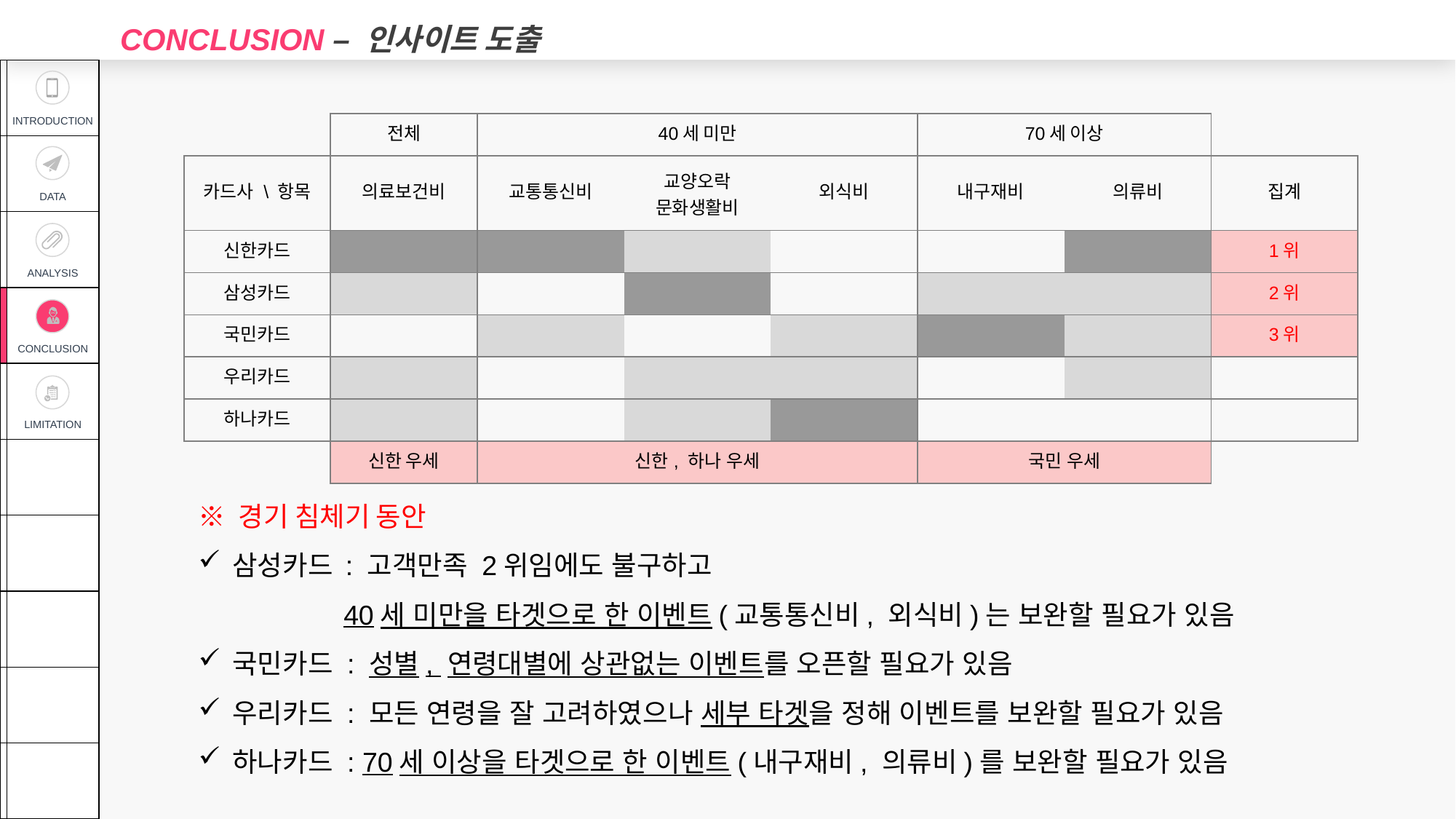

CONCLUSION – 인사이트 도출
|  | INTRODUCTION |
| --- | --- |
|  | DATA |
|  | ANALYSIS |
|  | CONCLUSION |
|  | LIMITATION |
|  |  |
|  |  |
|  |  |
|  |  |
|  |  |

|  | 전체 | 40세 미만 |  |  | 70세 이상 |  |  |
| --- | --- | --- | --- | --- | --- | --- | --- |
| 카드사 \ 항목 | 의료보건비 | 교통통신비 | 교양오락 문화생활비 | 외식비 | 내구재비 | 의류비 | 집계 |
| 신한카드 |  |  |  |  |  |  | 1위 |
| 삼성카드 |  |  |  |  |  |  | 2위 |
| 국민카드 |  |  |  |  |  |  | 3위 |
| 우리카드 |  |  |  |  |  |  |  |
| 하나카드 |  |  |  |  |  |  |  |
|  | 신한 우세 | 신한, 하나 우세 |  |  | 국민 우세 |  |  |

※ 경기 침체기 동안
삼성카드 : 고객만족 2위임에도 불구하고
                   40세 미만을 타겟으로 한 이벤트(교통통신비, 외식비)는 보완할 필요가 있음
국민카드 : 성별, 연령대별에 상관없는 이벤트를 오픈할 필요가 있음
우리카드 : 모든 연령을 잘 고려하였으나 세부 타겟을 정해 이벤트를 보완할 필요가 있음
하나카드 : 70세 이상을 타겟으로 한 이벤트(내구재비, 의류비)를 보완할 필요가 있음